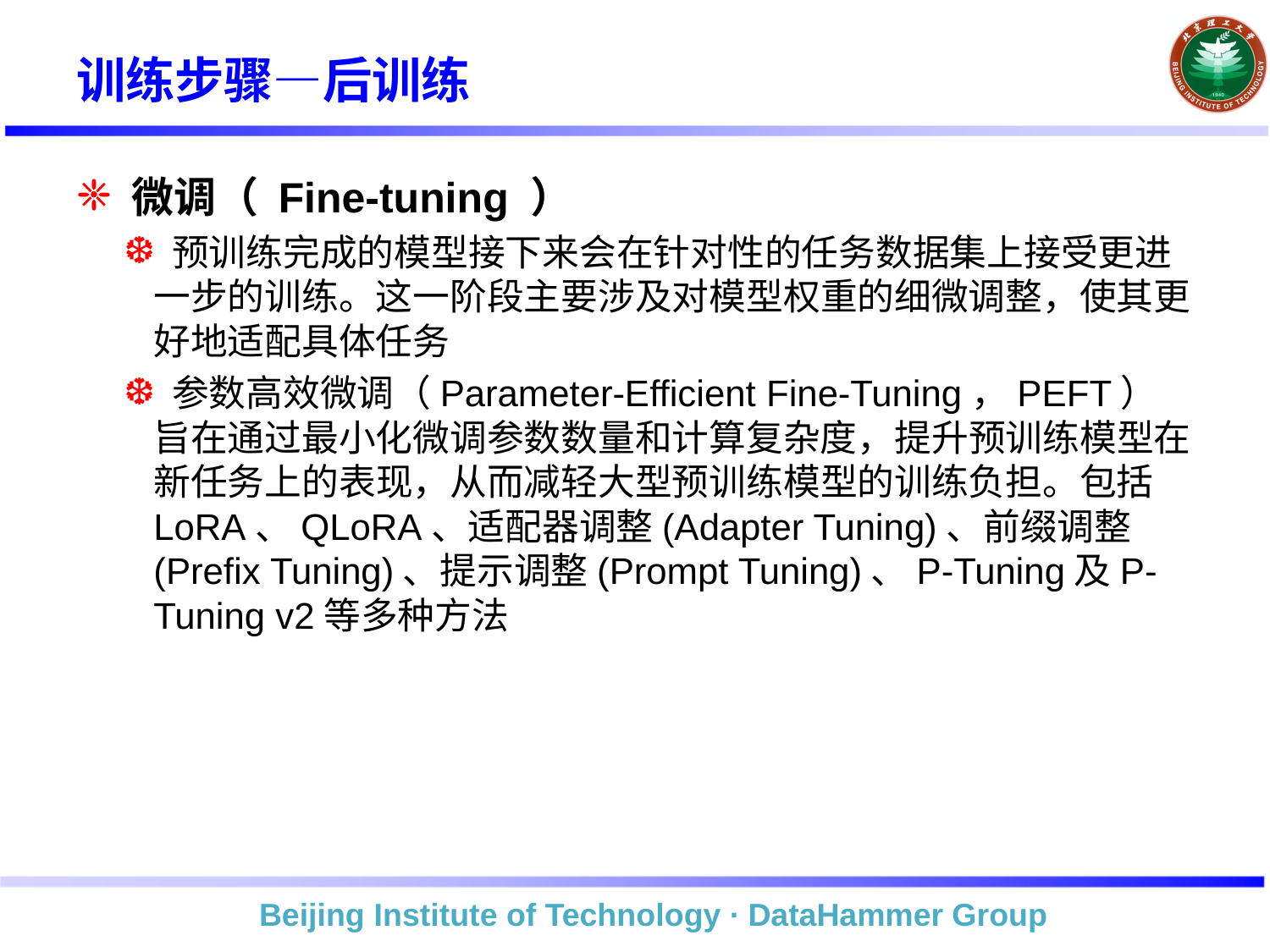

# 训练步骤—后训练
 微调（ Fine-tuning ）
 预训练完成的模型接下来会在针对性的任务数据集上接受更进一步的训练。这一阶段主要涉及对模型权重的细微调整，使其更好地适配具体任务
 参数高效微调（Parameter-Efficient Fine-Tuning，PEFT）旨在通过最小化微调参数数量和计算复杂度，提升预训练模型在新任务上的表现，从而减轻大型预训练模型的训练负担。包括LoRA、QLoRA、适配器调整(Adapter Tuning)、前缀调整(Prefix Tuning)、提示调整(Prompt Tuning)、P-Tuning及P-Tuning v2等多种方法